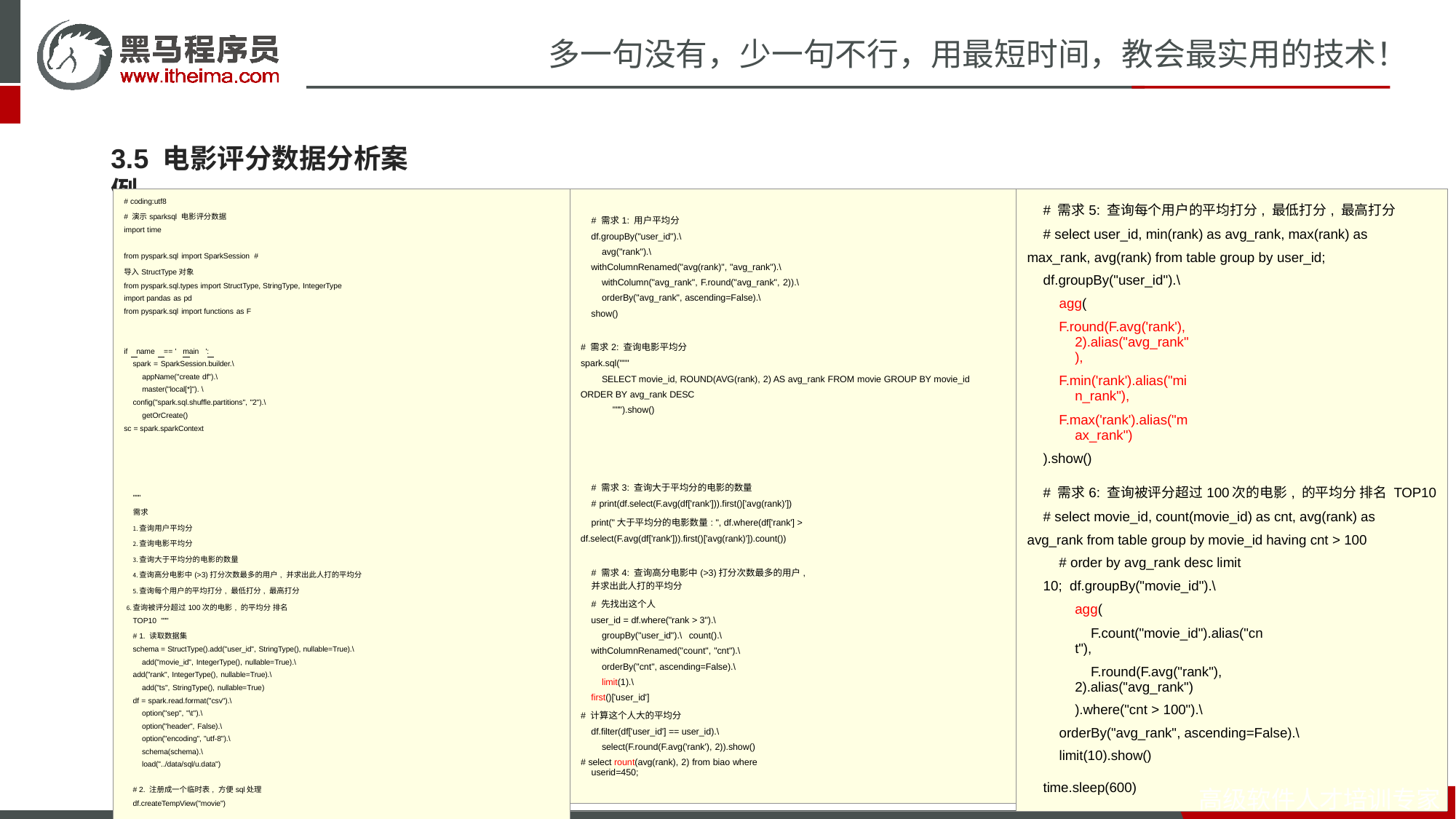

# 多一句没有，少一句不行，用最短时间，教会最实用的技术！

3.5 电影评分数据分析案例
| # coding:utf8 # 演示sparksql 电影评分数据 import time from pyspark.sql import SparkSession # 导入StructType对象 from pyspark.sql.types import StructType, StringType, IntegerType import pandas as pd from pyspark.sql import functions as F if name == ' main ': spark = SparkSession.builder.\ appName("create df").\ master("local[\*]"). \ config("spark.sql.shuffle.partitions", "2").\ getOrCreate() sc = spark.sparkContext | # 需求1: 用户平均分 df.groupBy("user\_id").\ avg("rank").\ withColumnRenamed("avg(rank)", "avg\_rank").\ withColumn("avg\_rank", F.round("avg\_rank", 2)).\ orderBy("avg\_rank", ascending=False).\ show() # 需求2: 查询电影平均分 spark.sql(""" SELECT movie\_id, ROUND(AVG(rank), 2) AS avg\_rank FROM movie GROUP BY movie\_id ORDER BY avg\_rank DESC """).show() | # 需求5: 查询每个用户的平均打分, 最低打分, 最高打分 # select user\_id, min(rank) as avg\_rank, max(rank) as max\_rank, avg(rank) from table group by user\_id; df.groupBy("user\_id").\ agg( F.round(F.avg('rank'), 2).alias("avg\_rank"), F.min('rank').alias("min\_rank"), F.max('rank').alias("max\_rank") ).show() |
| --- | --- | --- |
| """ 需求 查询用户平均分 查询电影平均分 查询大于平均分的电影的数量 查询高分电影中(>3)打分次数最多的用户, 并求出此人打的平均分 查询每个用户的平均打分, 最低打分, 最高打分 查询被评分超过100次的电影, 的平均分 排名 TOP10 """ # 1. 读取数据集 schema = StructType().add("user\_id", StringType(), nullable=True).\ add("movie\_id", IntegerType(), nullable=True).\ add("rank", IntegerType(), nullable=True).\ add("ts", StringType(), nullable=True) df = spark.read.format("csv").\ option("sep", "\t").\ option("header", False).\ option("encoding", "utf-8").\ schema(schema).\ load("../data/sql/u.data") | # 需求3: 查询大于平均分的电影的数量 # print(df.select(F.avg(df['rank'])).first()['avg(rank)']) print("大于平均分的电影数量: ", df.where(df['rank'] > df.select(F.avg(df['rank'])).first()['avg(rank)']).count()) # 需求4: 查询高分电影中(>3)打分次数最多的用户, 并求出此人打的平均分 # 先找出这个人 user\_id = df.where("rank > 3").\ groupBy("user\_id").\ count().\ withColumnRenamed("count", "cnt").\ orderBy("cnt", ascending=False).\ limit(1).\ first()['user\_id'] # 计算这个人大的平均分 df.filter(df['user\_id'] == user\_id).\ select(F.round(F.avg('rank'), 2)).show() # select rount(avg(rank), 2) from biao where userid=450; | # 需求6: 查询被评分超过100次的电影, 的平均分 排名 TOP10 # select movie\_id, count(movie\_id) as cnt, avg(rank) as avg\_rank from table group by movie\_id having cnt > 100 # order by avg\_rank desc limit 10; df.groupBy("movie\_id").\ agg( F.count("movie\_id").alias("cnt"), F.round(F.avg("rank"), 2).alias("avg\_rank") ).where("cnt > 100").\ orderBy("avg\_rank", ascending=False).\ limit(10).show() |
| # 2. 注册成一个临时表, 方便sql处理 df.createTempView("movie") |  | time.sleep(600) |
|  |  |  |
|  |  |  |

高级软件人才培训专家